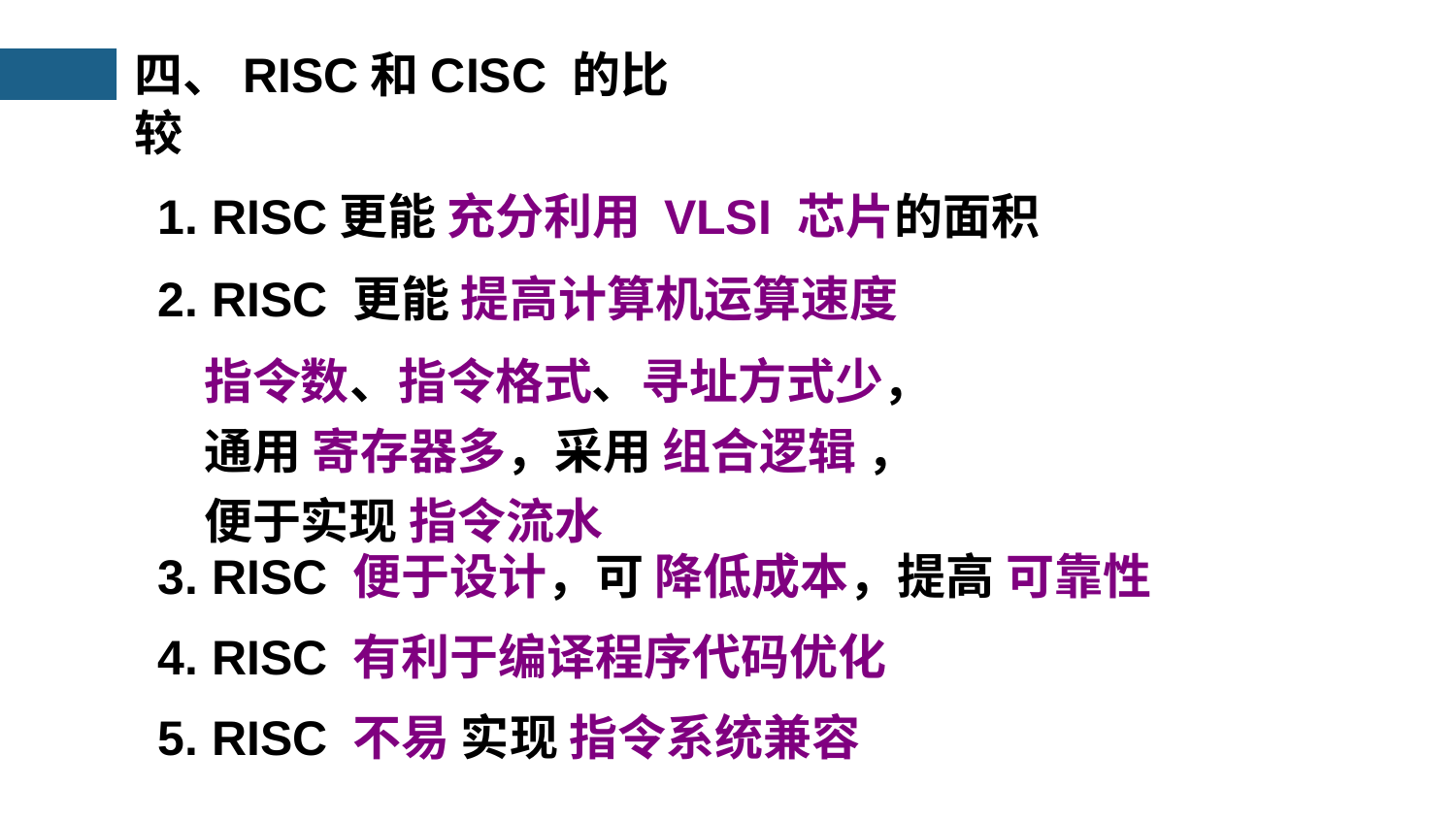

四、RISC和CISC 的比较
1. RISC更能 充分利用 VLSI 芯片的面积
2. RISC 更能 提高计算机运算速度
指令数、指令格式、寻址方式少，
通用 寄存器多，采用 组合逻辑 ，
便于实现 指令流水
3. RISC 便于设计，可 降低成本，提高 可靠性
4. RISC 有利于编译程序代码优化
5. RISC 不易 实现 指令系统兼容